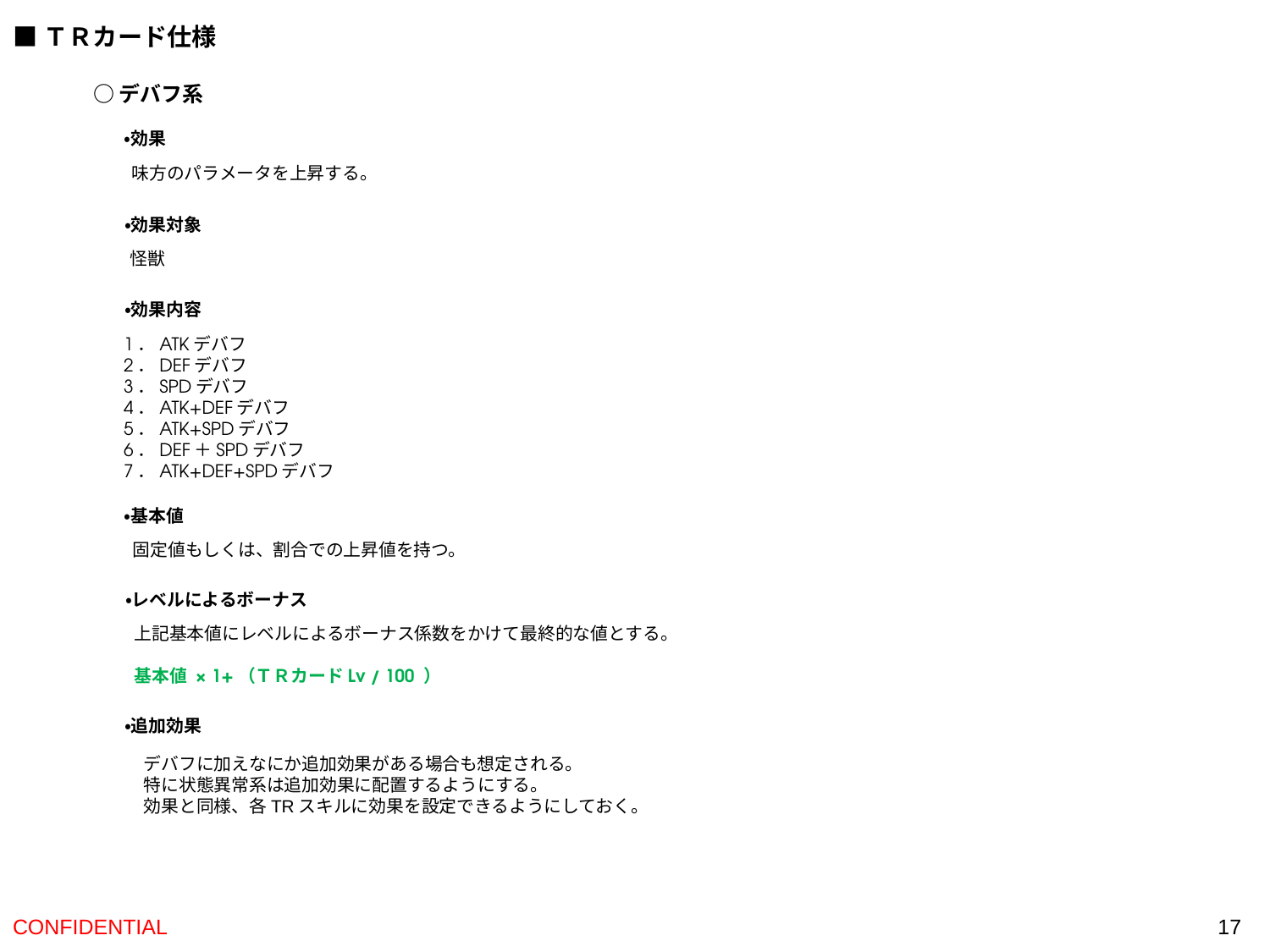

■ＴＲカード仕様
○デバフ系
・効果
味方のパラメータを上昇する。
・効果対象
怪獣
・効果内容
1．ATKデバフ
2．DEFデバフ
3．SPDデバフ
4．ATK+DEFデバフ
5．ATK+SPDデバフ
6．DEF＋SPDデバフ
7．ATK+DEF+SPDデバフ
・基本値
固定値もしくは、割合での上昇値を持つ。
・レベルによるボーナス
上記基本値にレベルによるボーナス係数をかけて最終的な値とする。

基本値 × 1+（ＴＲカードLv / 100 ）
・追加効果
デバフに加えなにか追加効果がある場合も想定される。
特に状態異常系は追加効果に配置するようにする。
効果と同様、各TRスキルに効果を設定できるようにしておく。
17
CONFIDENTIAL